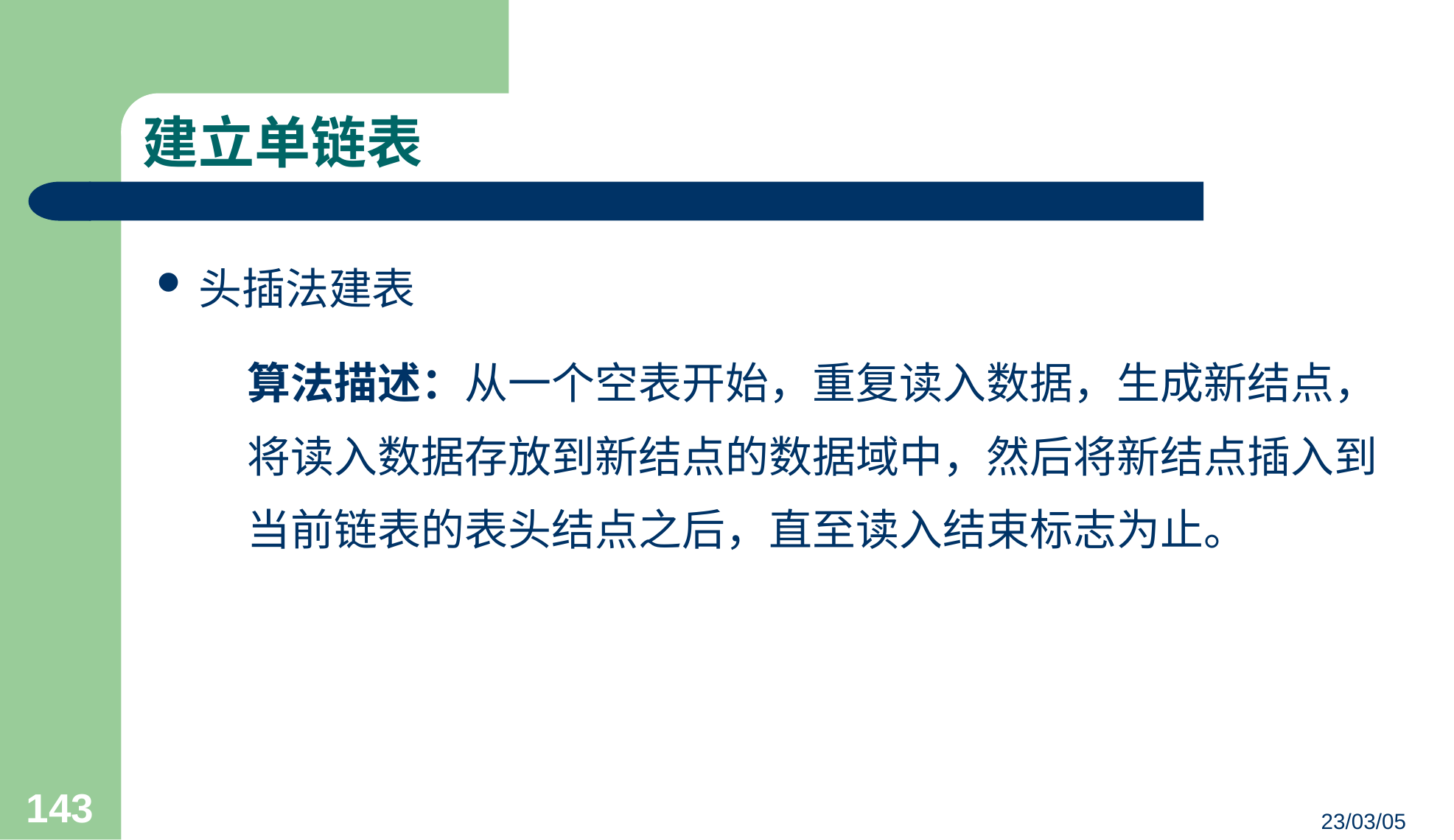

# 建立单链表
头插法建表
	算法描述：从一个空表开始，重复读入数据，生成新结点，将读入数据存放到新结点的数据域中，然后将新结点插入到当前链表的表头结点之后，直至读入结束标志为止。
143
23/03/05